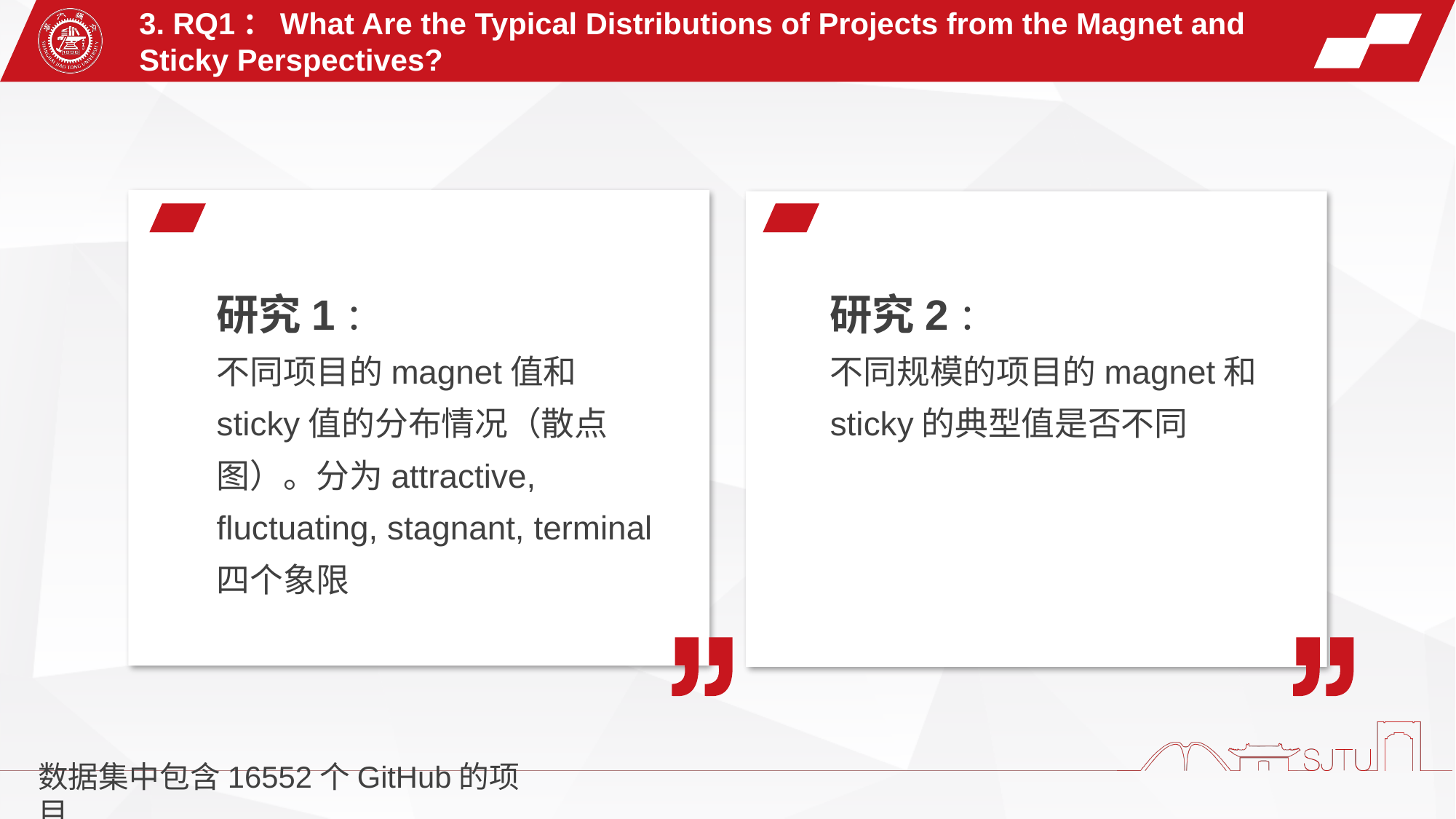

3. RQ1：What Are the Typical Distributions of Projects from the Magnet and Sticky Perspectives?

研究1：
不同项目的magnet值和sticky值的分布情况（散点图）。分为attractive, fluctuating, stagnant, terminal四个象限
研究2：
不同规模的项目的magnet和sticky的典型值是否不同

数据集中包含16552个GitHub的项目